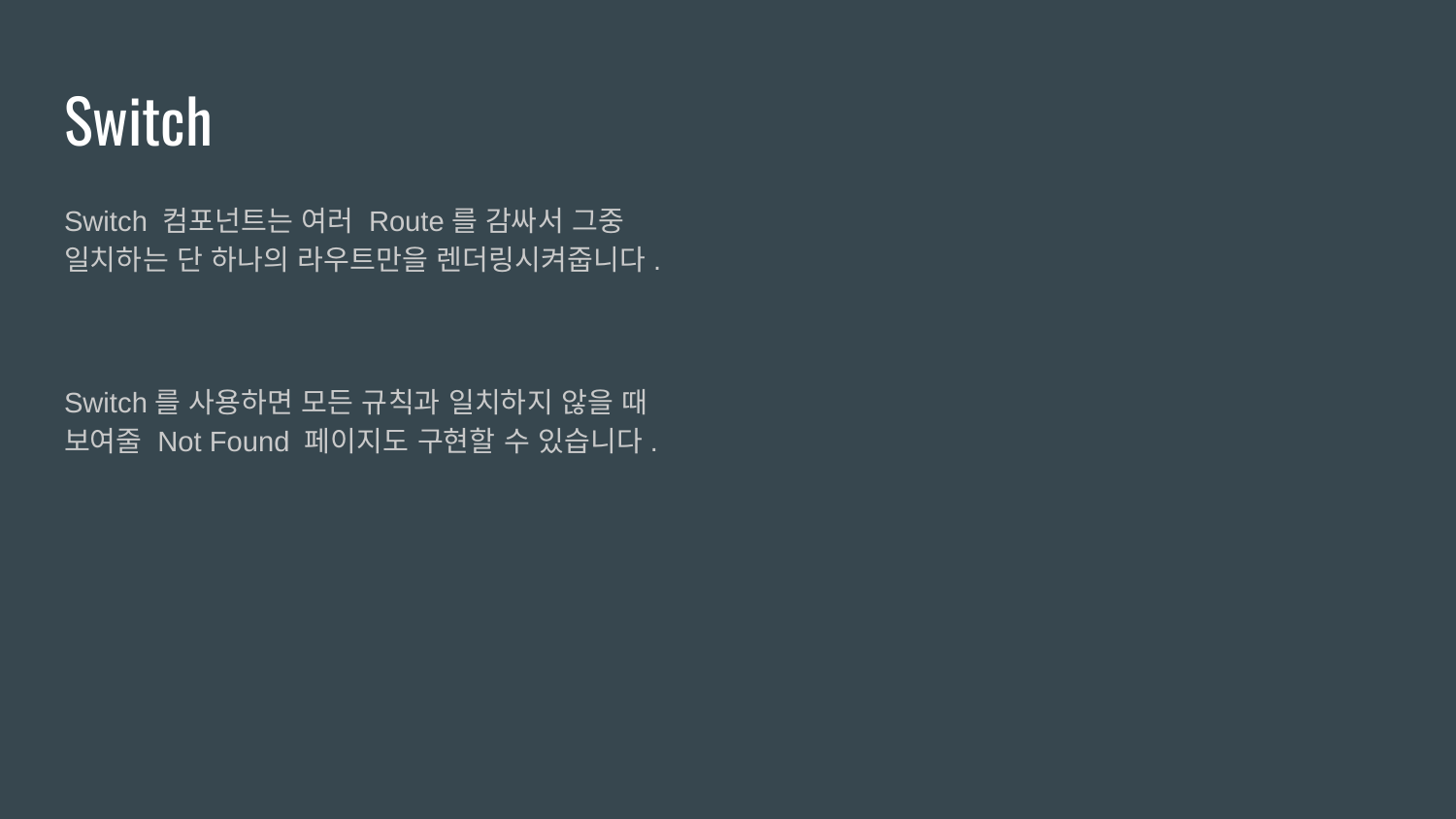

# Switch
Switch 컴포넌트는 여러 Route를 감싸서 그중 일치하는 단 하나의 라우트만을 렌더링시켜줍니다.

Switch를 사용하면 모든 규칙과 일치하지 않을 때 보여줄 Not Found 페이지도 구현할 수 있습니다.